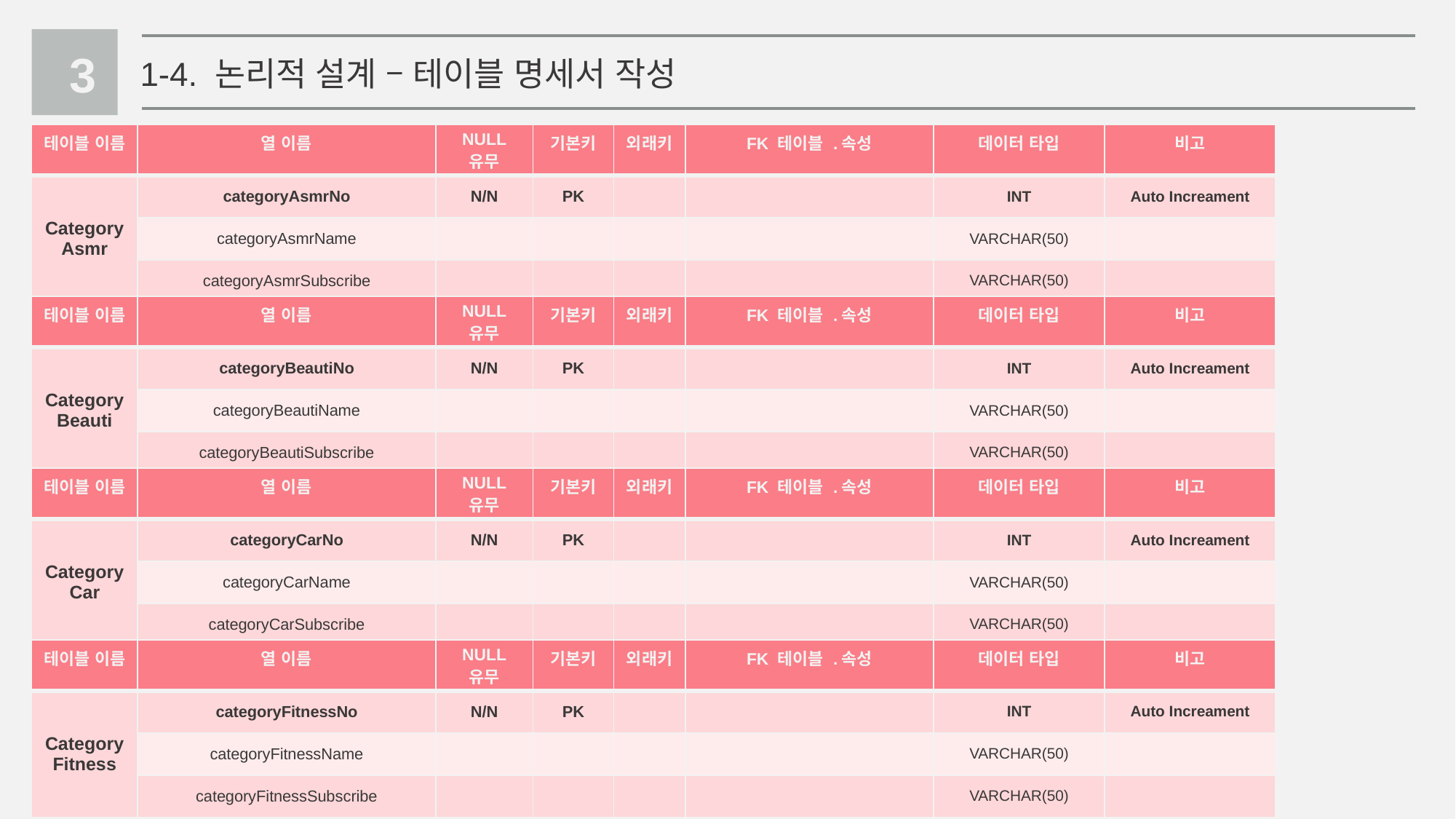

3
1-4. 논리적 설계 – 테이블 명세서 작성
| 테이블 이름 | 열 이름 | NULL 유무 | 기본키 | 외래키 | FK 테이블 .속성 | 데이터 타입 | 비고 |
| --- | --- | --- | --- | --- | --- | --- | --- |
| CategoryAsmr | categoryAsmrNo | N/N | PK |  |  | INT | Auto Increament |
|  | categoryAsmrName |  |  |  |  | VARCHAR(50) |  |
|  | categoryAsmrSubscribe |  |  |  |  | VARCHAR(50) |  |
| 테이블 이름 | 열 이름 | NULL 유무 | 기본키 | 외래키 | FK 테이블 .속성 | 데이터 타입 | 비고 |
| --- | --- | --- | --- | --- | --- | --- | --- |
| CategoryBeauti | categoryBeautiNo | N/N | PK |  |  | INT | Auto Increament |
|  | categoryBeautiName |  |  |  |  | VARCHAR(50) |  |
|  | categoryBeautiSubscribe |  |  |  |  | VARCHAR(50) |  |
| 테이블 이름 | 열 이름 | NULL 유무 | 기본키 | 외래키 | FK 테이블 .속성 | 데이터 타입 | 비고 |
| --- | --- | --- | --- | --- | --- | --- | --- |
| CategoryCar | categoryCarNo | N/N | PK |  |  | INT | Auto Increament |
|  | categoryCarName |  |  |  |  | VARCHAR(50) |  |
|  | categoryCarSubscribe |  |  |  |  | VARCHAR(50) |  |
| 테이블 이름 | 열 이름 | NULL 유무 | 기본키 | 외래키 | FK 테이블 .속성 | 데이터 타입 | 비고 |
| --- | --- | --- | --- | --- | --- | --- | --- |
| CategoryFitness | categoryFitnessNo | N/N | PK |  |  | INT | Auto Increament |
|  | categoryFitnessName |  |  |  |  | VARCHAR(50) |  |
|  | categoryFitnessSubscribe |  |  |  |  | VARCHAR(50) |  |